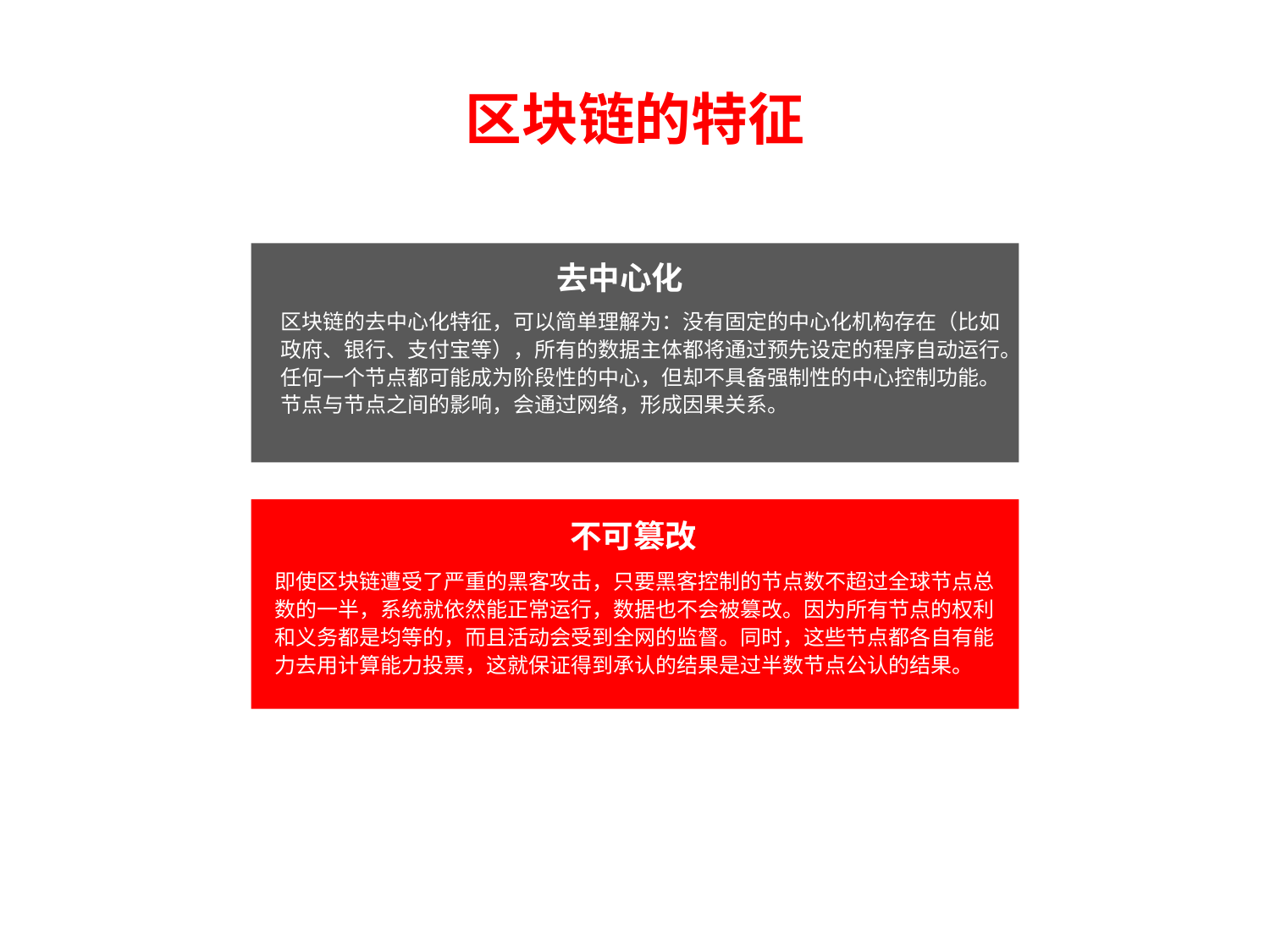

# 区块链的特征

去中心化
区块链的去中心化特征，可以简单理解为：没有固定的中心化机构存在（比如政府、银行、支付宝等），所有的数据主体都将通过预先设定的程序自动运行。任何一个节点都可能成为阶段性的中心，但却不具备强制性的中心控制功能。节点与节点之间的影响，会通过网络，形成因果关系。

不可篡改
即使区块链遭受了严重的黑客攻击，只要黑客控制的节点数不超过全球节点总数的一半，系统就依然能正常运行，数据也不会被篡改。因为所有节点的权利和义务都是均等的，而且活动会受到全网的监督。同时，这些节点都各自有能力去用计算能力投票，这就保证得到承认的结果是过半数节点公认的结果。